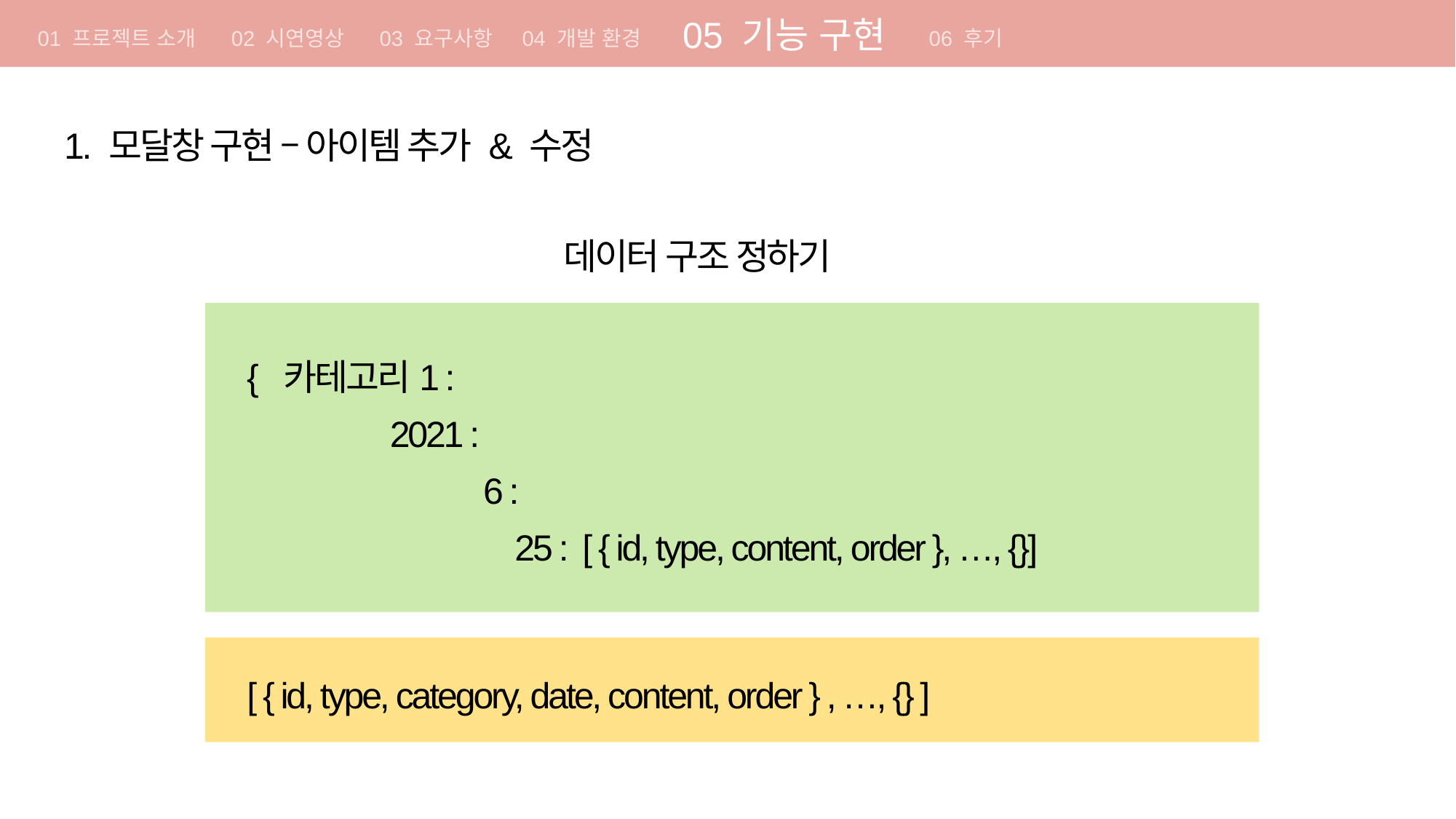

01 기획의도
01 기획의도
05 기능 구현
개발 방법론       컨벤션 원칙       요구사항       구현 방법       일정
01 프로젝트 소개     02 시연영상     03 요구사항    04 개발 환경
06 후기
1. 모달창 구현 – 아이템 추가 & 수정
데이터 구조 정하기

{  카테고리1 :
	    2021 :
		  6 :
		      25 :  [ { id, type, content, order }, …, {}]

[ { id, type, category, date, content, order } , …, {} ]